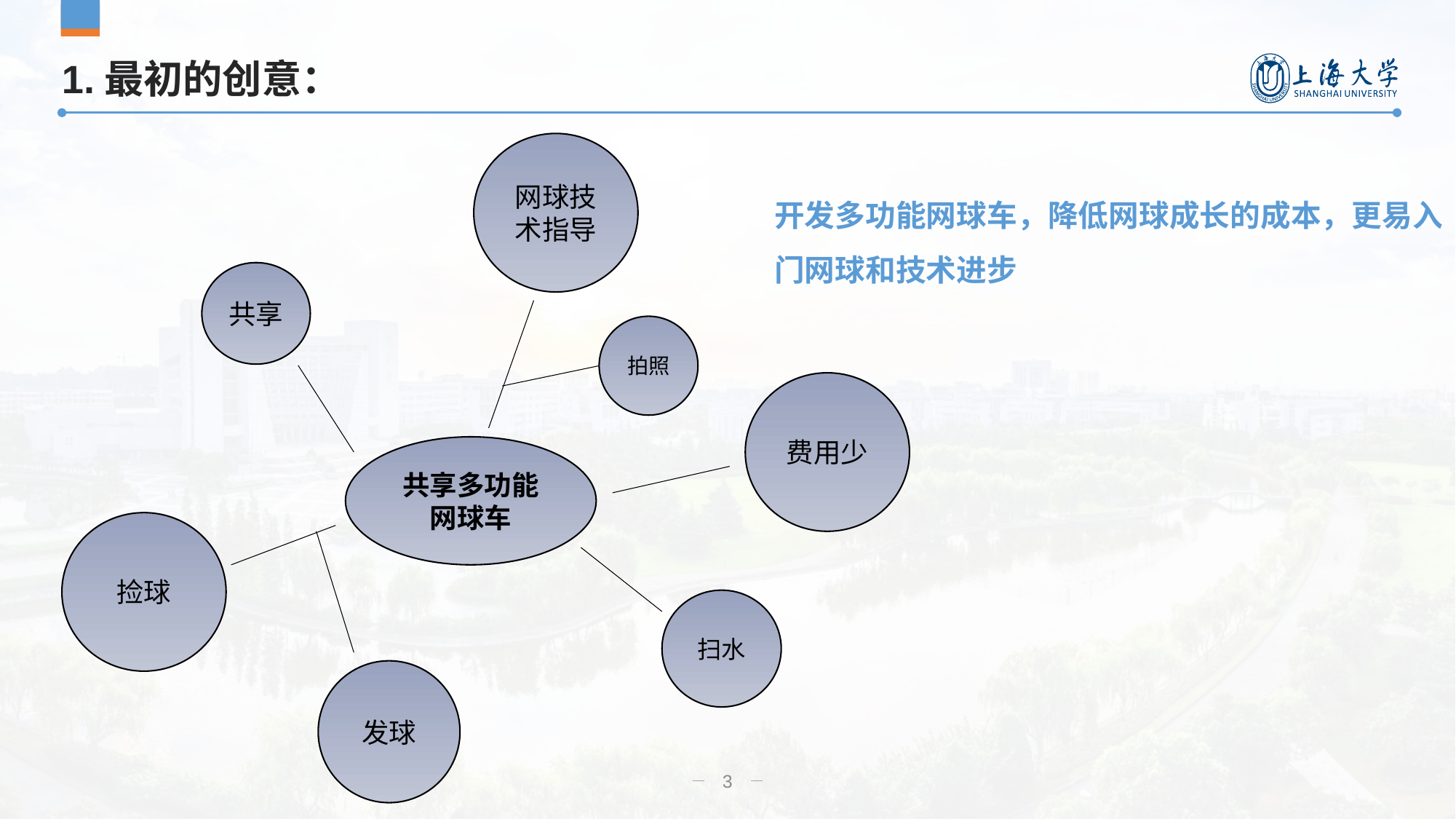

# 1.最初的创意：
网球技术指导
共享
拍照
费用少
共享多功能网球车
捡球
扫水
发球
开发多功能网球车，降低网球成长的成本，更易入门网球和技术进步
3